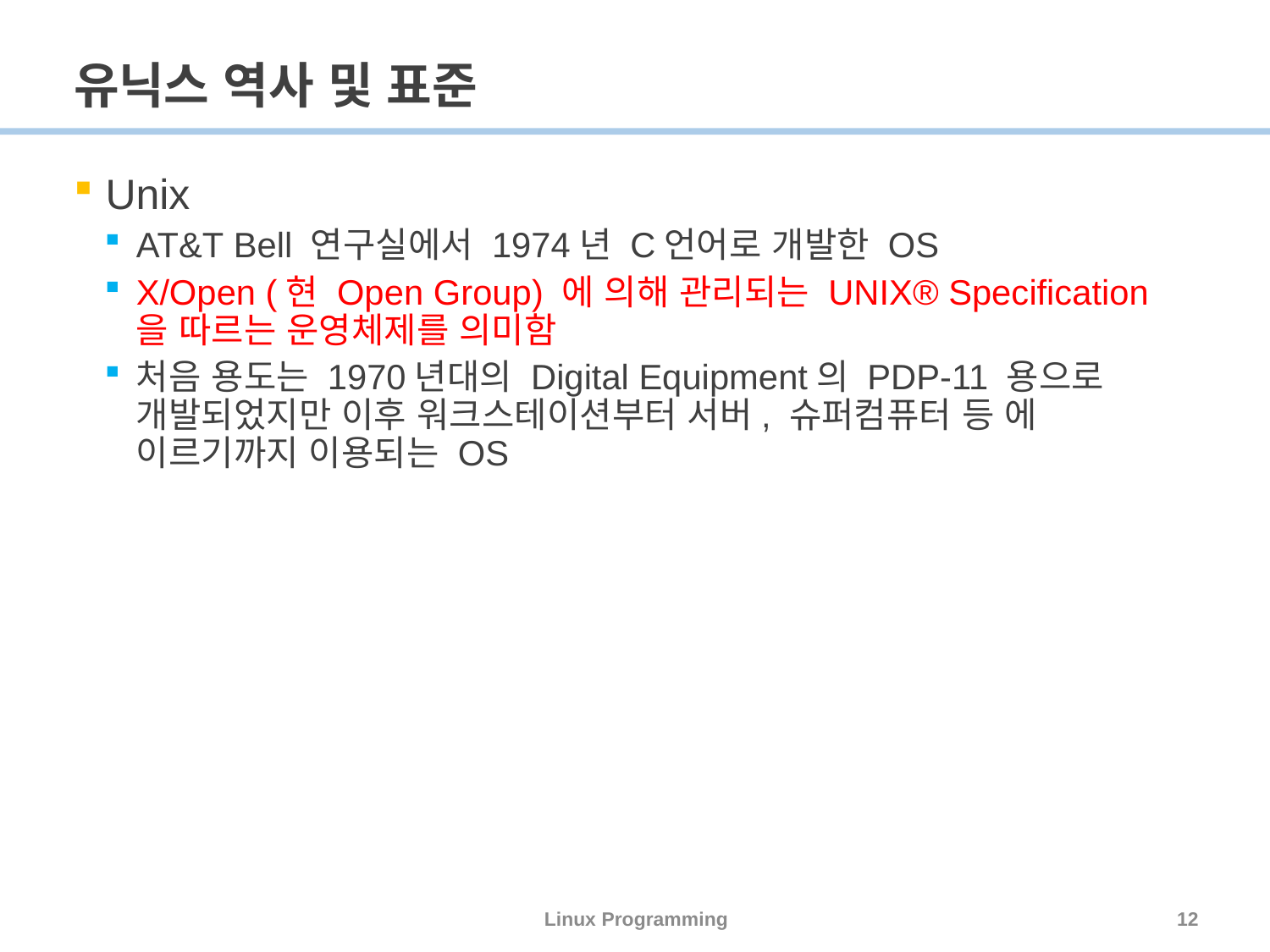

# 유닉스 역사 및 표준
Unix
AT&T Bell 연구실에서 1974년 C언어로 개발한 OS
X/Open (현 Open Group) 에 의해 관리되는 UNIX® Specification 을 따르는 운영체제를 의미함
처음 용도는 1970년대의 Digital Equipment의 PDP-11 용으로 개발되었지만 이후 워크스테이션부터 서버, 슈퍼컴퓨터 등 에 이르기까지 이용되는 OS
Linux Programming
12